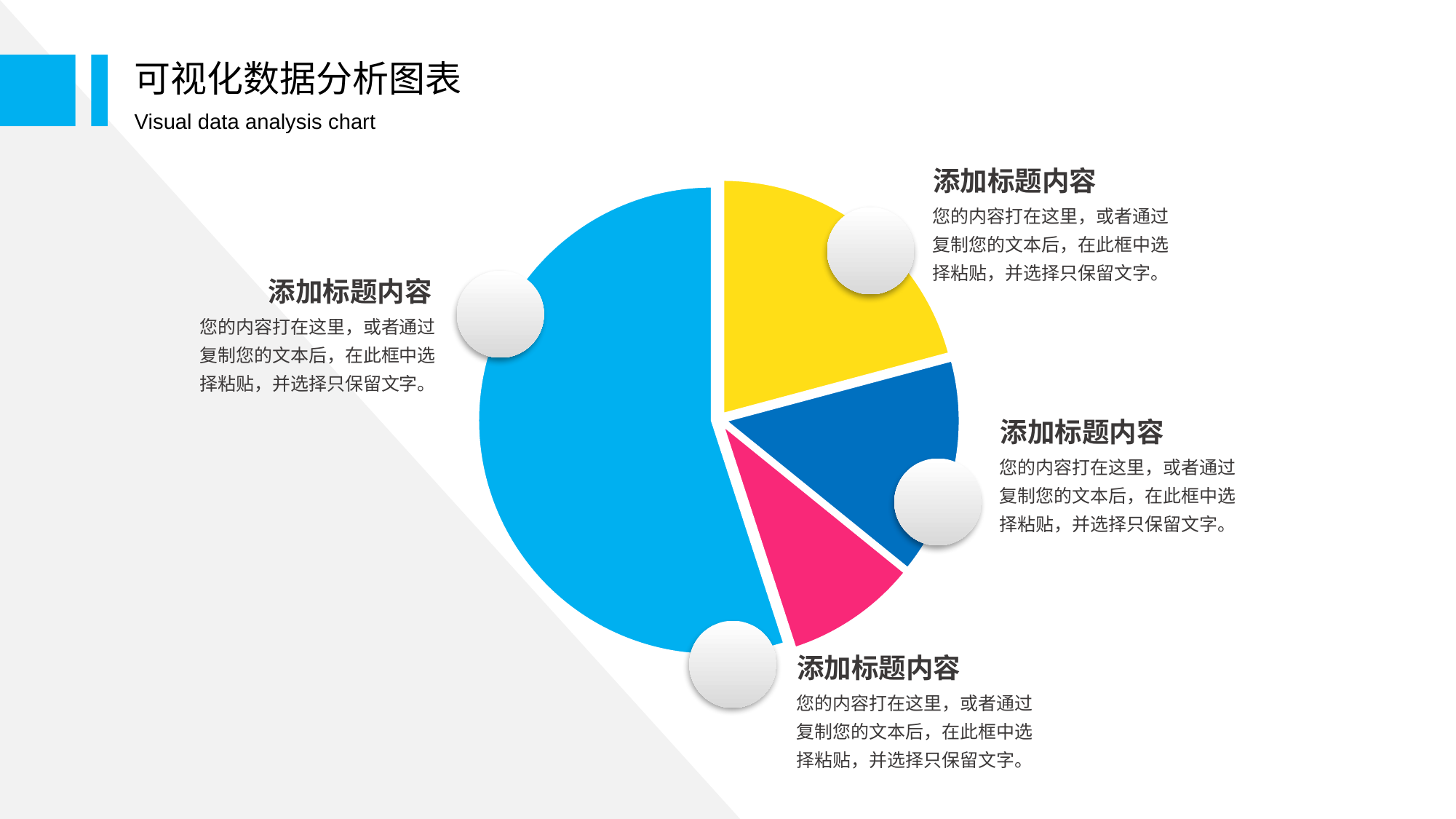

可视化数据分析图表

Visual data analysis chart
添加标题内容

### Chart

| Category | 销售额 |
|---|---|
| 第一季度 | 0.25 |
| 第二季度 | 0.18 |
| 第三季度 | 0.11 |
| 其他 | 0.66 |
您的内容打在这里，或者通过复制您的文本后，在此框中选择粘贴，并选择只保留文字。

添加标题内容

您的内容打在这里，或者通过复制您的文本后，在此框中选择粘贴，并选择只保留文字。
添加标题内容
您的内容打在这里，或者通过复制您的文本后，在此框中选择粘贴，并选择只保留文字。

添加标题内容
您的内容打在这里，或者通过复制您的文本后，在此框中选择粘贴，并选择只保留文字。